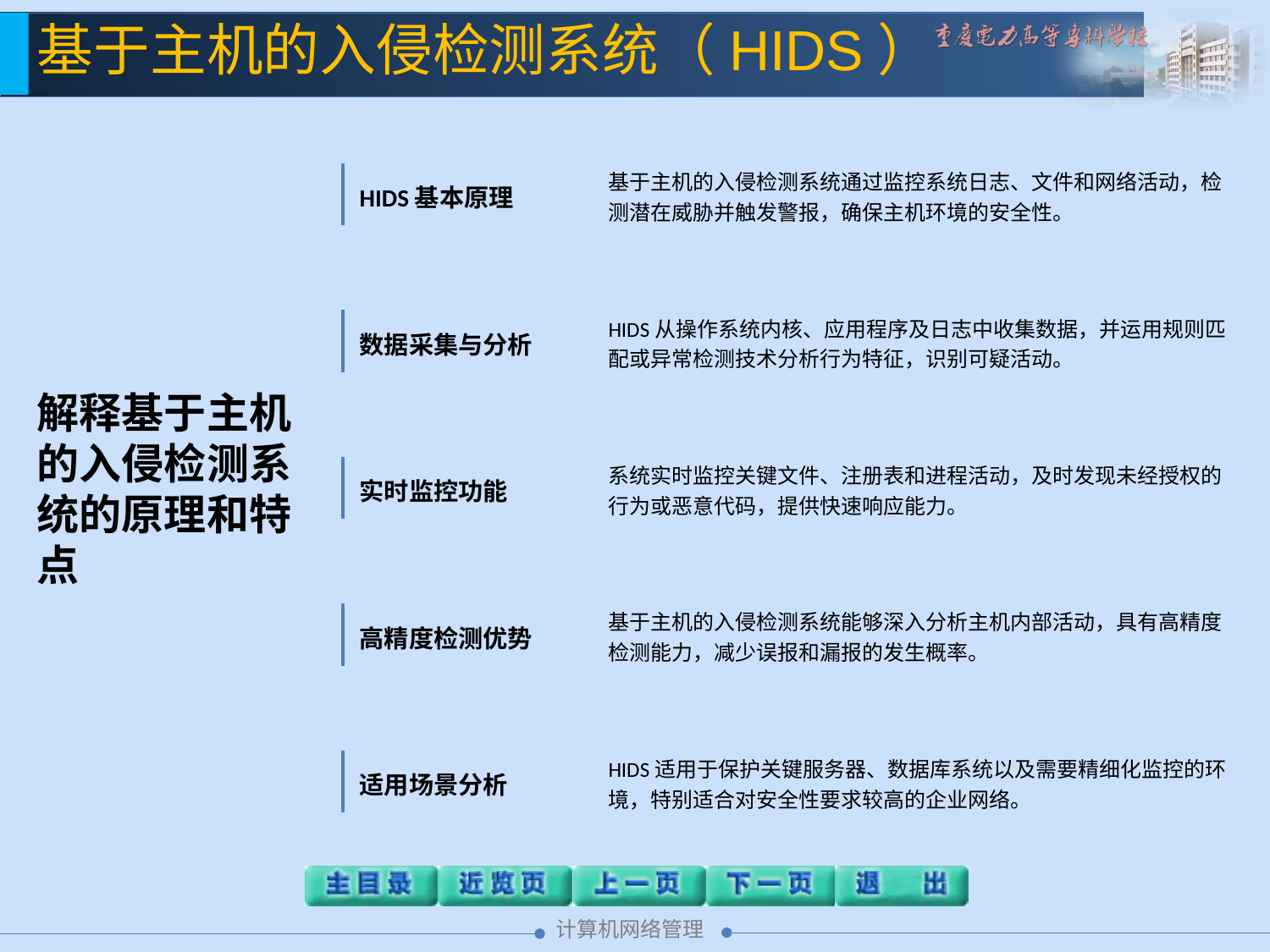

基于主机的入侵检测系统（HIDS）
HIDS基本原理
基于主机的入侵检测系统通过监控系统日志、文件和网络活动，检测潜在威胁并触发警报，确保主机环境的安全性。
数据采集与分析
HIDS从操作系统内核、应用程序及日志中收集数据，并运用规则匹配或异常检测技术分析行为特征，识别可疑活动。
解释基于主机的入侵检测系统的原理和特点
实时监控功能
系统实时监控关键文件、注册表和进程活动，及时发现未经授权的行为或恶意代码，提供快速响应能力。
高精度检测优势
基于主机的入侵检测系统能够深入分析主机内部活动，具有高精度检测能力，减少误报和漏报的发生概率。
适用场景分析
HIDS适用于保护关键服务器、数据库系统以及需要精细化监控的环境，特别适合对安全性要求较高的企业网络。